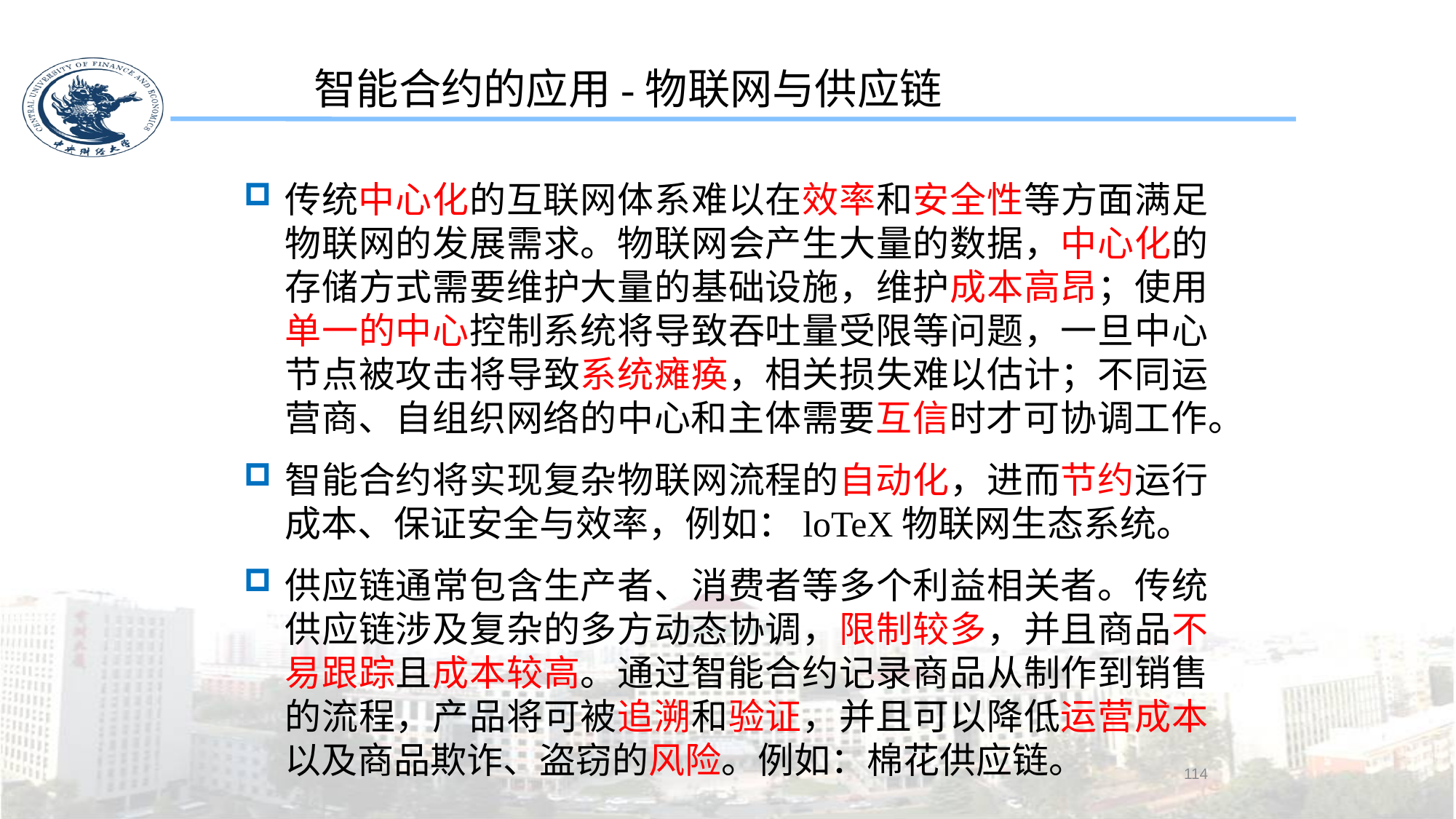

智能合约的应用-物联网与供应链
传统中心化的互联网体系难以在效率和安全性等方面满足物联网的发展需求。物联网会产生大量的数据，中心化的存储方式需要维护大量的基础设施，维护成本高昂；使用单一的中心控制系统将导致吞吐量受限等问题，一旦中心节点被攻击将导致系统瘫痪，相关损失难以估计；不同运营商、自组织网络的中心和主体需要互信时才可协调工作。
智能合约将实现复杂物联网流程的自动化，进而节约运行成本、保证安全与效率，例如：loTeX物联网生态系统。
供应链通常包含生产者、消费者等多个利益相关者。传统供应链涉及复杂的多方动态协调，限制较多，并且商品不易跟踪且成本较高。通过智能合约记录商品从制作到销售的流程，产品将可被追溯和验证，并且可以降低运营成本以及商品欺诈、盗窃的风险。例如：棉花供应链。
114